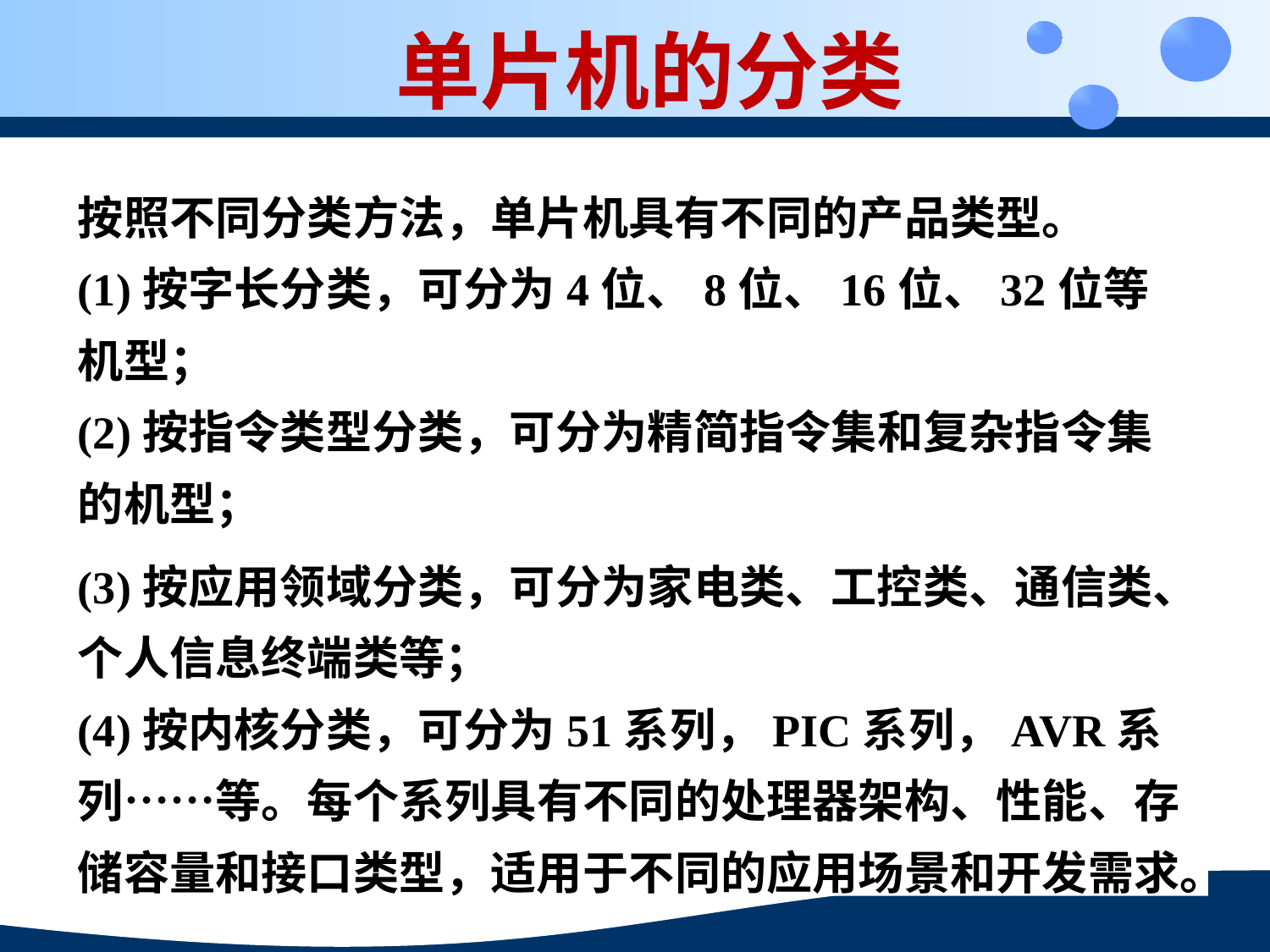

单片机的分类
按照不同分类方法，单片机具有不同的产品类型。
(1)按字长分类，可分为4位、8位、16位、32位等机型；
(2)按指令类型分类，可分为精简指令集和复杂指令集的机型；
(3)按应用领域分类，可分为家电类、工控类、通信类、个人信息终端类等；
(4)按内核分类，可分为51系列，PIC系列，AVR系列……等。每个系列具有不同的处理器架构、性能、存储容量和接口类型，适用于不同的应用场景和开发需求。